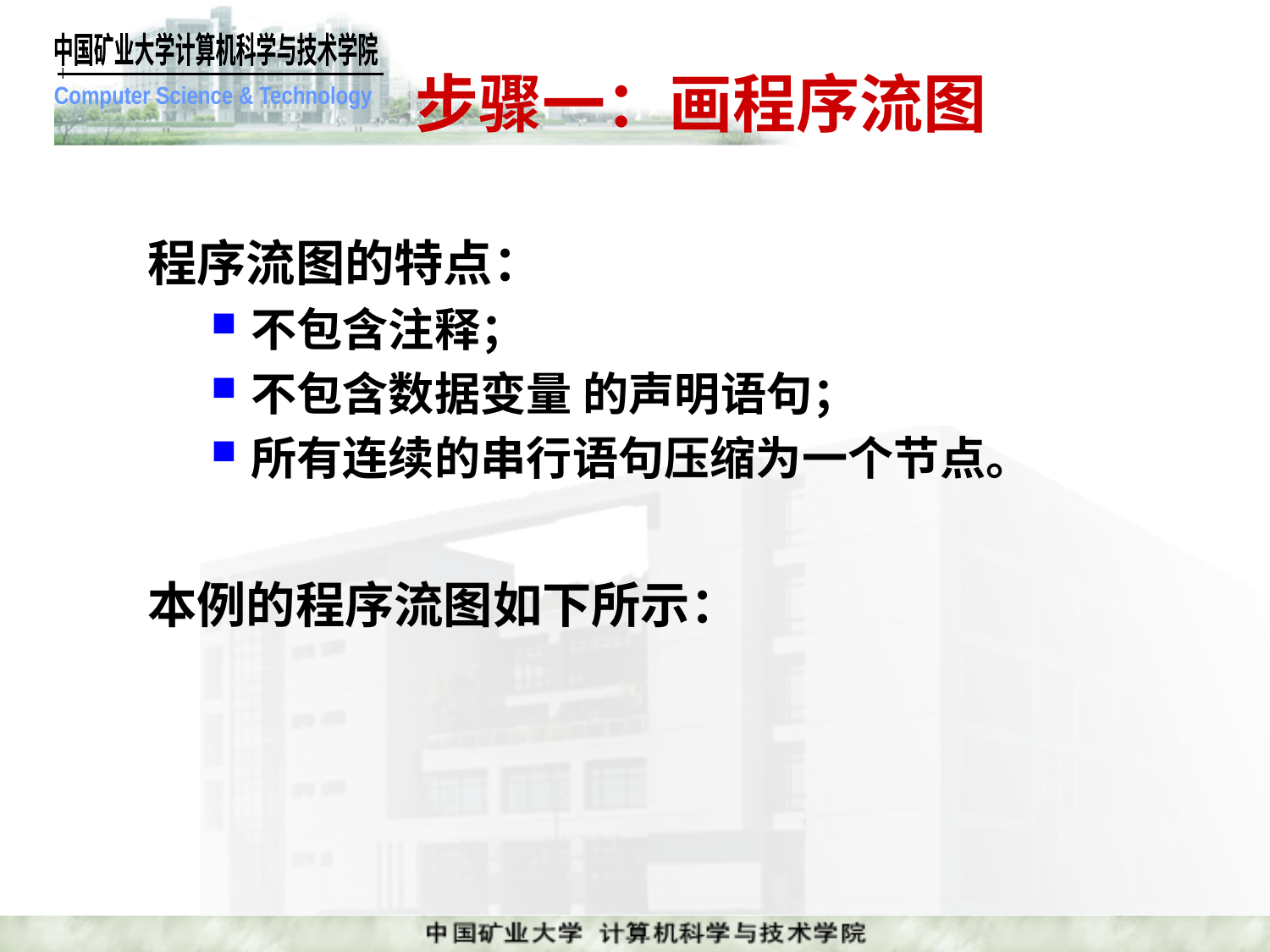

# 步骤一：画程序流图
程序流图的特点：
不包含注释；
不包含数据变量 的声明语句；
所有连续的串行语句压缩为一个节点。

本例的程序流图如下所示：
课件制作人：谢希仁